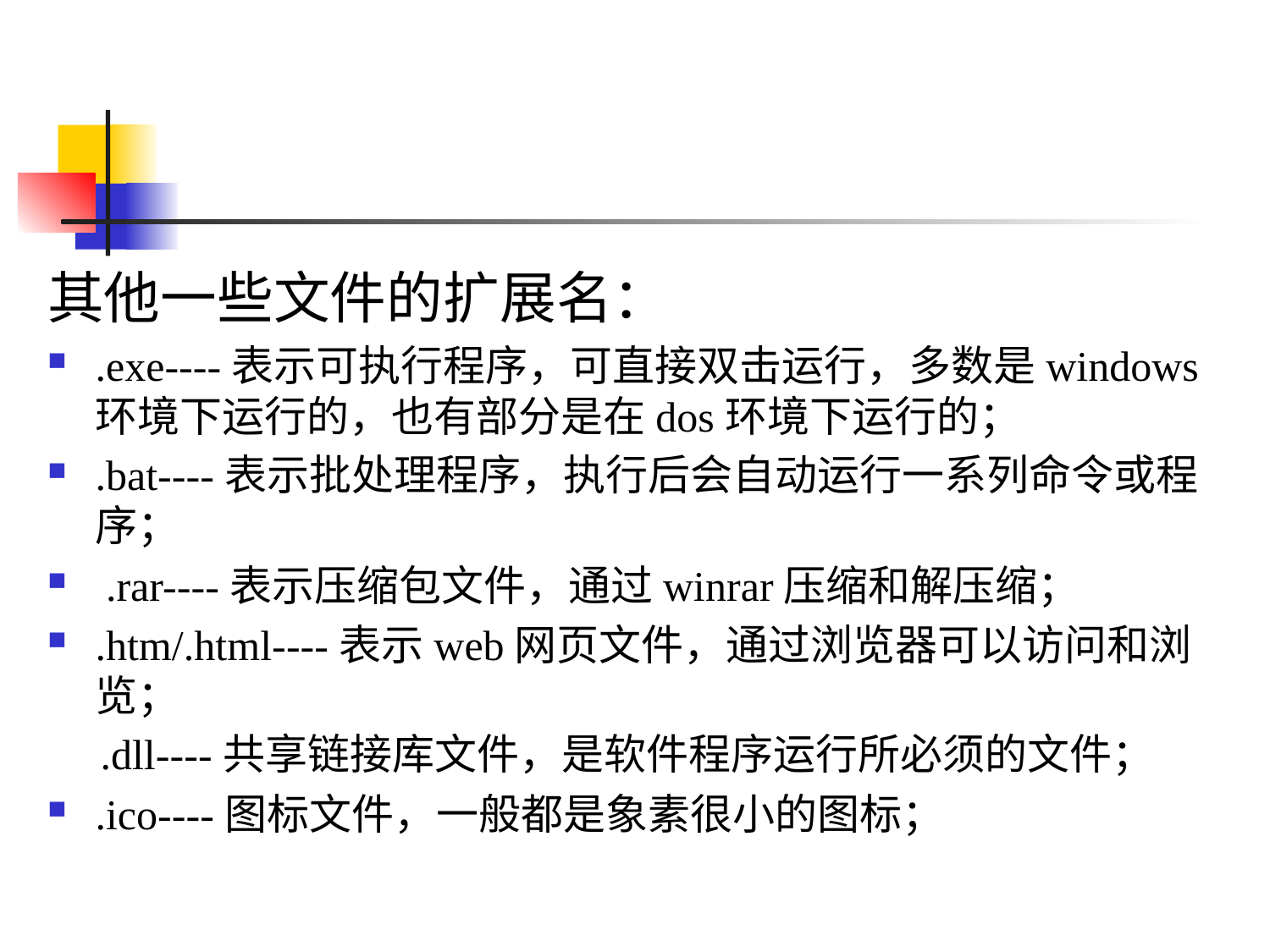

#
其他一些文件的扩展名：
.exe----表示可执行程序，可直接双击运行，多数是windows环境下运行的，也有部分是在dos环境下运行的；
.bat----表示批处理程序，执行后会自动运行一系列命令或程序；
 .rar----表示压缩包文件，通过winrar压缩和解压缩；
.htm/.html----表示web网页文件，通过浏览器可以访问和浏览；
     .dll----共享链接库文件，是软件程序运行所必须的文件；
.ico----图标文件，一般都是象素很小的图标；

65